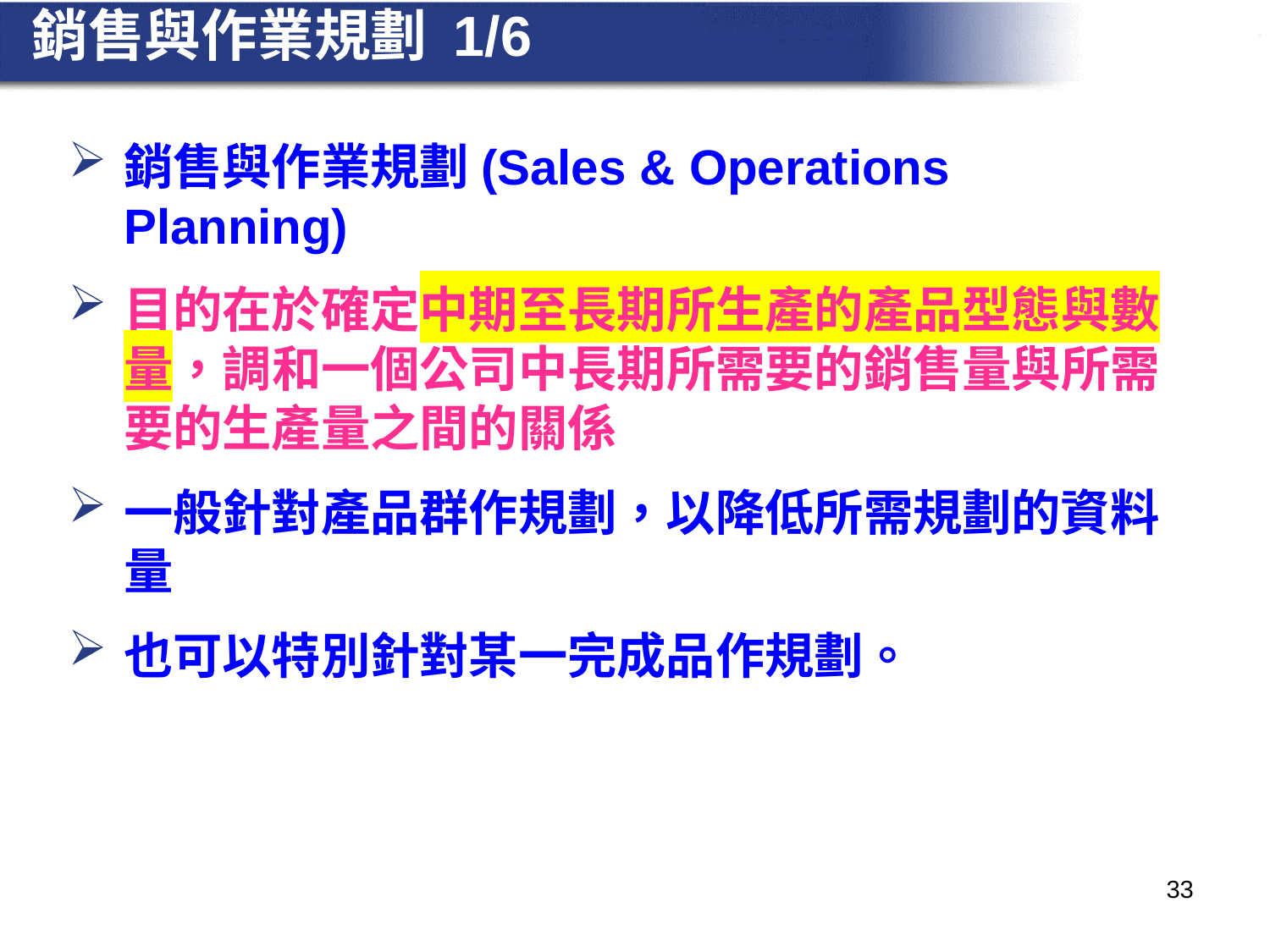

# 銷售與作業規劃 1/6
銷售與作業規劃(Sales & Operations Planning)
目的在於確定中期至長期所生產的產品型態與數量，調和一個公司中長期所需要的銷售量與所需要的生產量之間的關係
一般針對產品群作規劃，以降低所需規劃的資料量
也可以特別針對某一完成品作規劃。

33